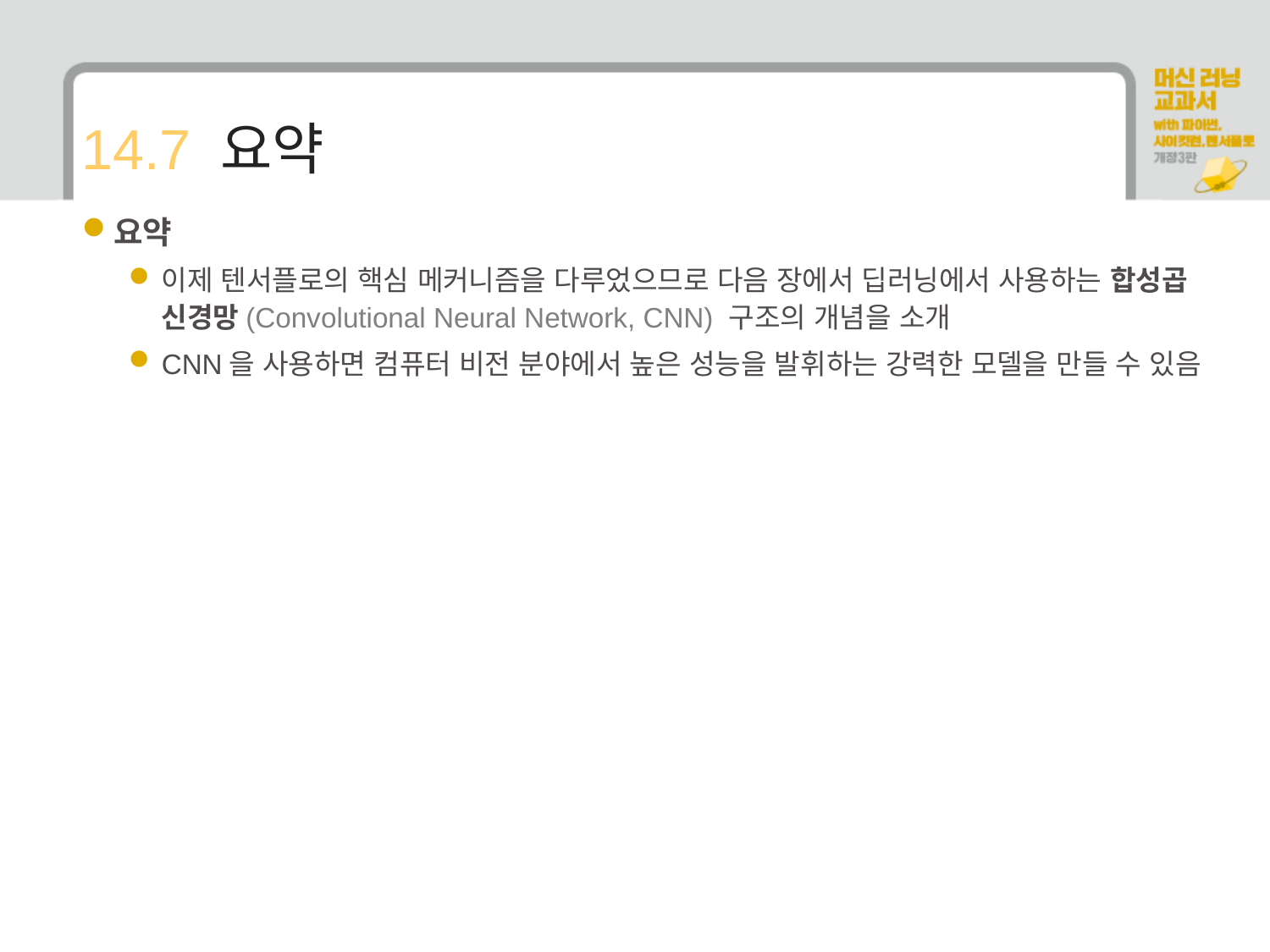

# 14.7 요약
요약
이제 텐서플로의 핵심 메커니즘을 다루었으므로 다음 장에서 딥러닝에서 사용하는 합성곱 신경망(Convolutional Neural Network, CNN) 구조의 개념을 소개
CNN을 사용하면 컴퓨터 비전 분야에서 높은 성능을 발휘하는 강력한 모델을 만들 수 있음